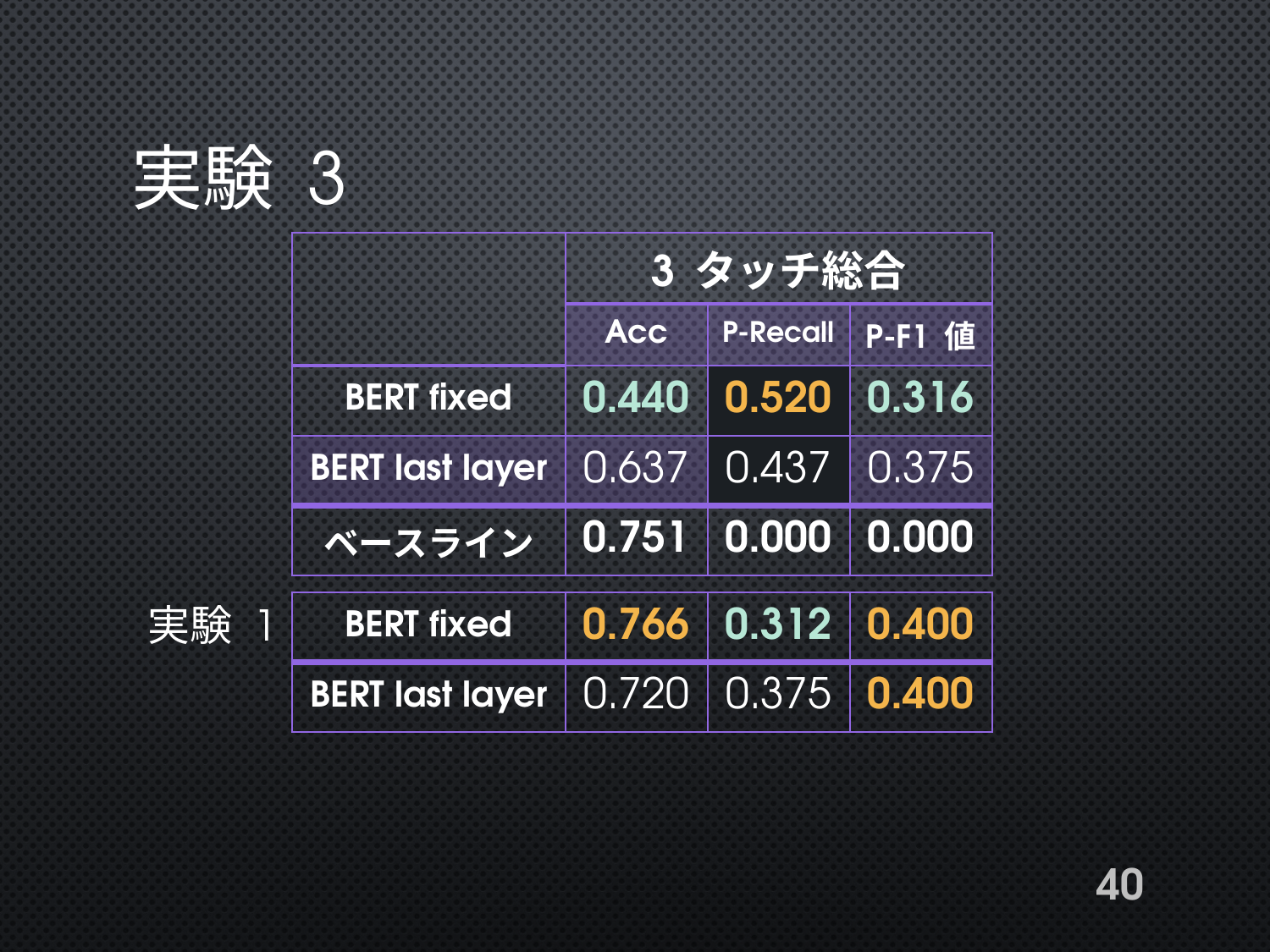

# 実験 3
|  | 3 タッチ総合 |  |  |
| --- | --- | --- | --- |
|  | Acc | P-Recall | P-F1 値 |
| BERT fixed | 0.440 | 0.520 | 0.316 |
| BERT last layer | 0.637 | 0.437 | 0.375 |
| ベースライン | 0.751 | 0.000 | 0.000 |
実験 1
| BERT fixed | 0.766 | 0.312 | 0.400 |
| --- | --- | --- | --- |
| BERT last layer | 0.720 | 0.375 | 0.400 |
40